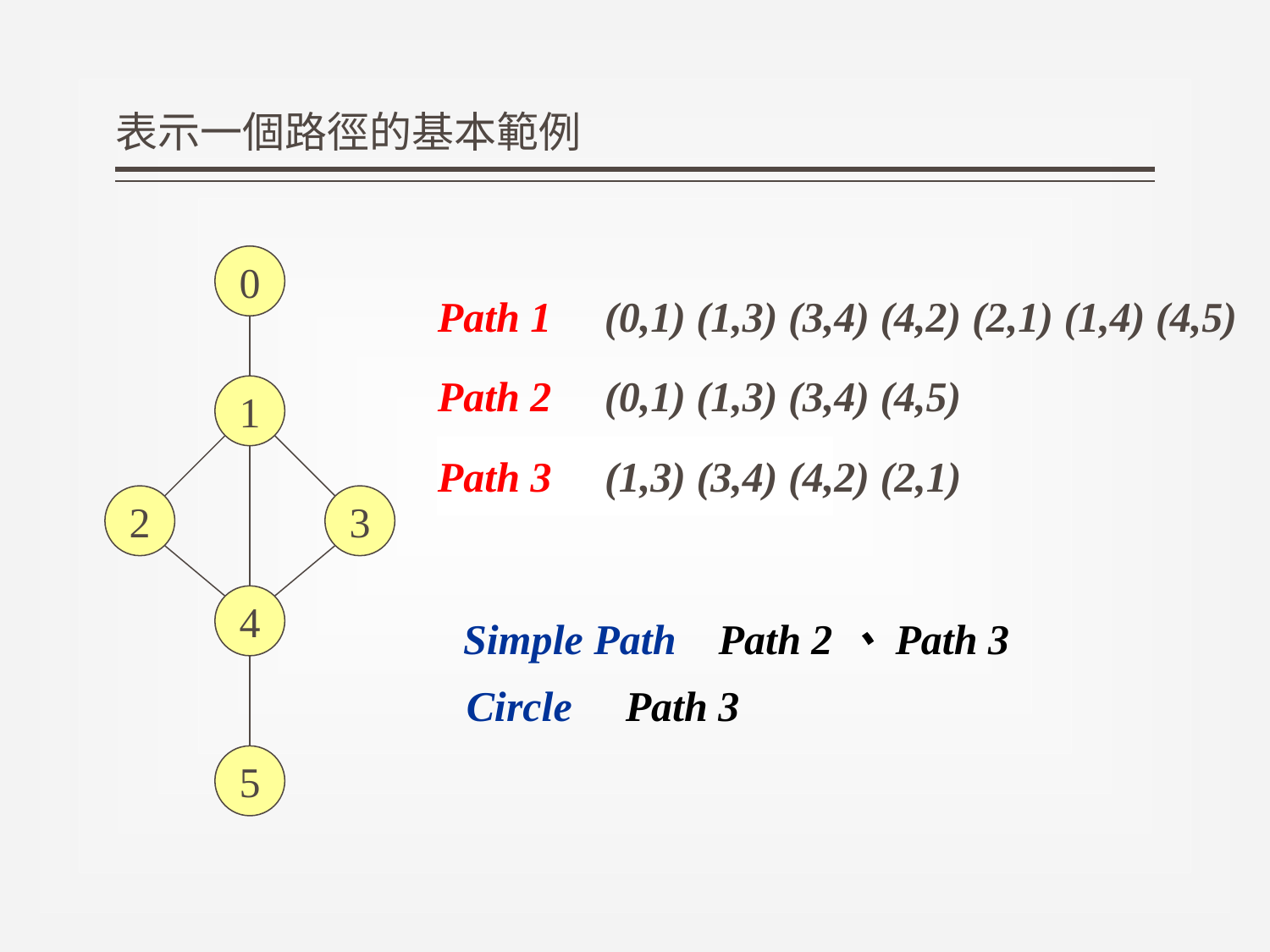

# 表示一個路徑的基本範例
0
1
2
3
4
5
Path 1     (0,1) (1,3) (3,4) (4,2) (2,1) (1,4) (4,5)
Path 2     (0,1) (1,3) (3,4) (4,5)
Path 3     (1,3) (3,4) (4,2) (2,1)
Simple Path    Path 2、Path 3
Circle     Path 3